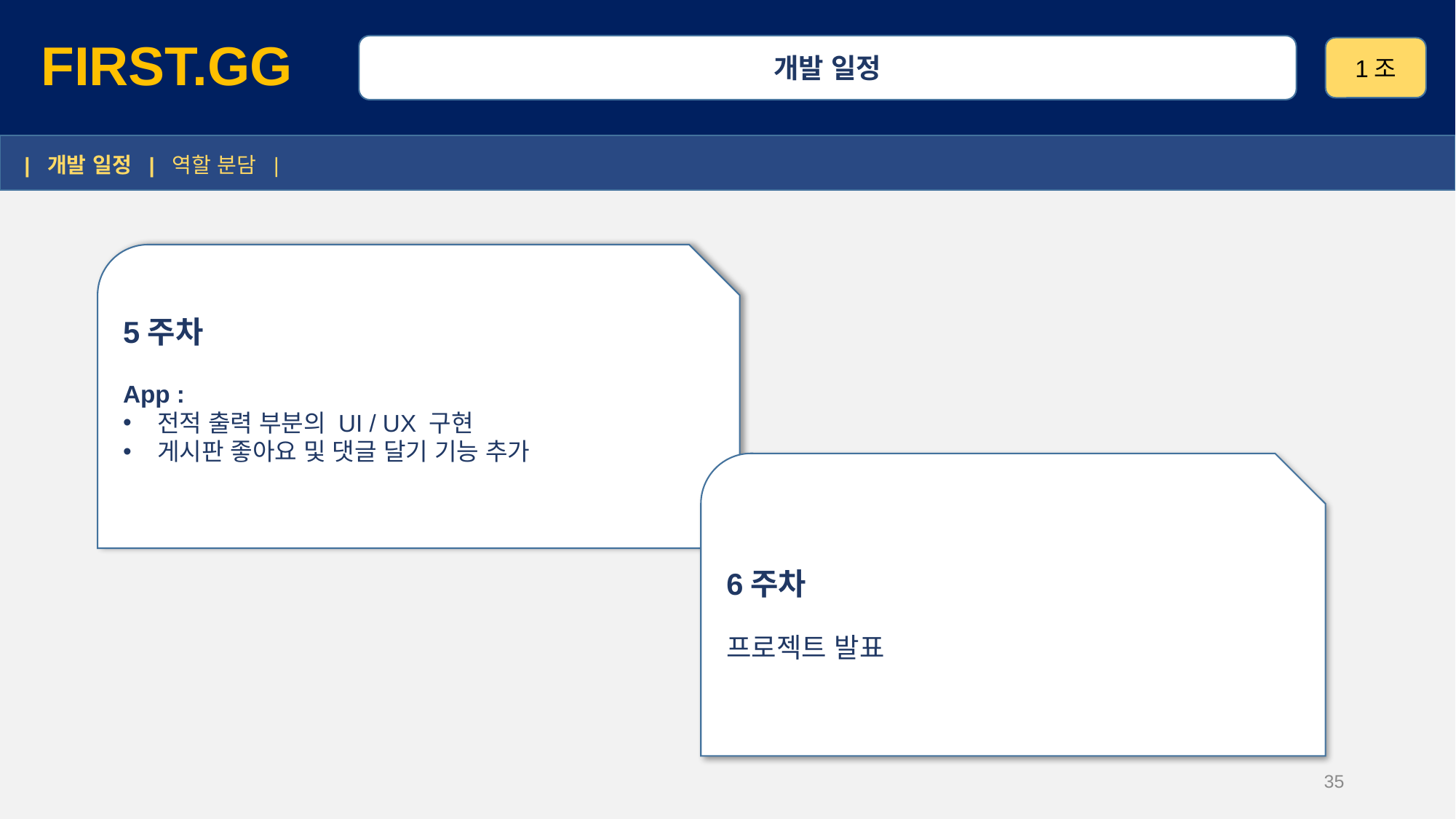

FIRST.GG
개발 일정
1조
  |  개발 일정  |  역할 분담  |

5주차

App :
전적 출력 부분의 UI / UX 구현
게시판 좋아요 및 댓글 달기 기능 추가

6주차

프로젝트 발표

35